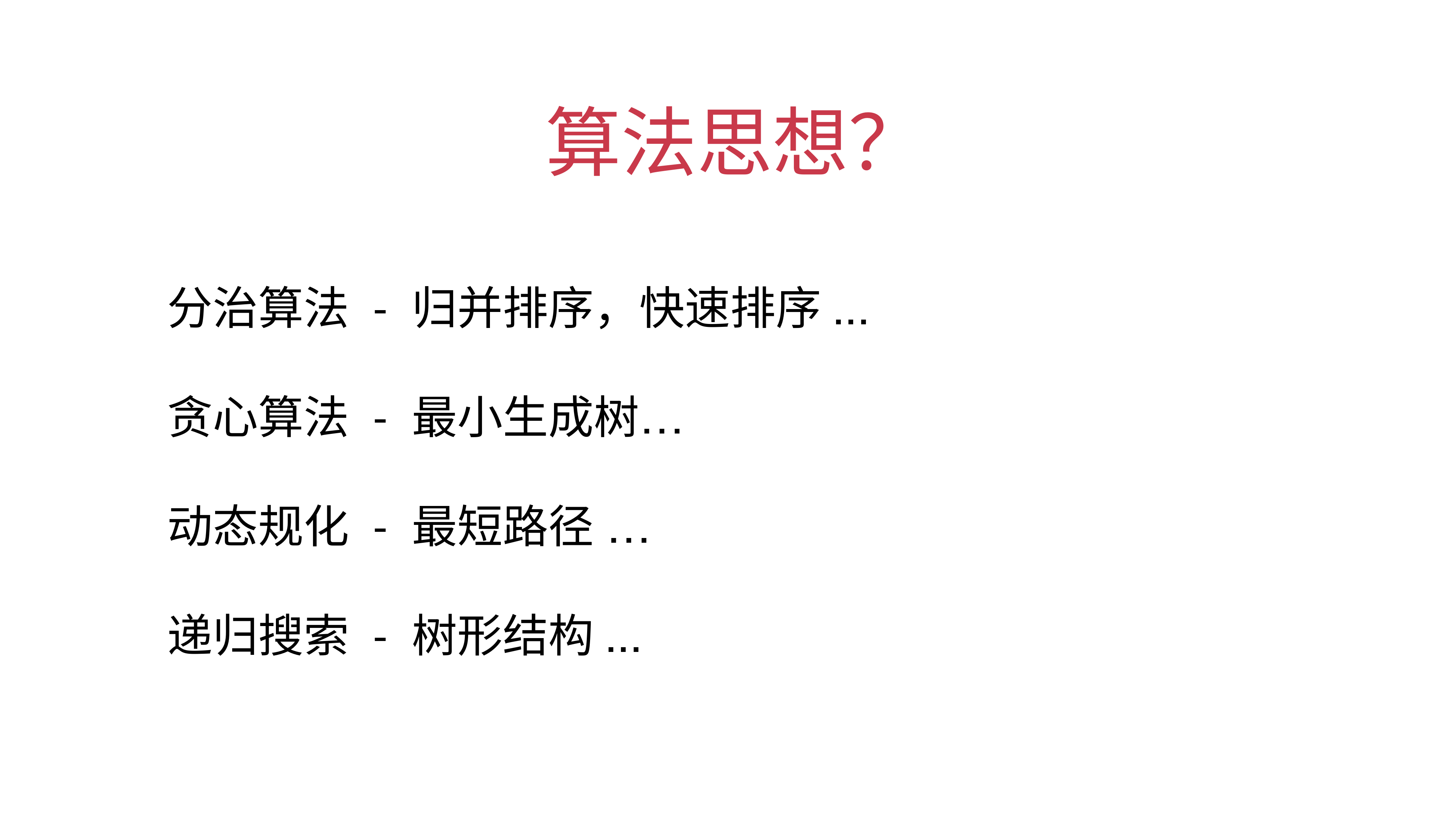

# 算法思想？
分治算法 - 归并排序，快速排序...

贪心算法 - 最小生成树…

动态规化 - 最短路径 …

递归搜索 - 树形结构...